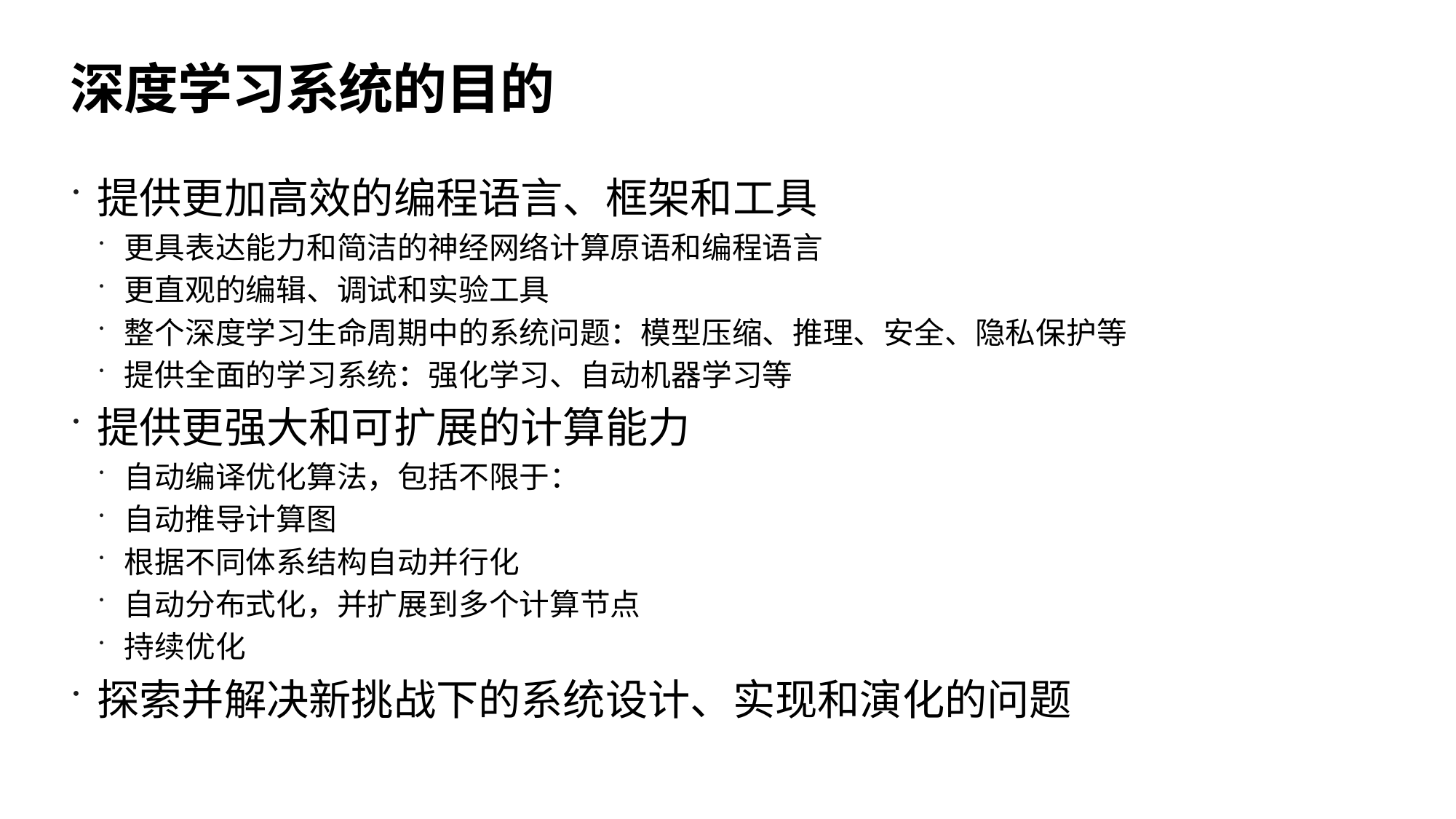

# 深度学习系统的目的
提供更加高效的编程语言、框架和工具
更具表达能力和简洁的神经网络计算原语和编程语言
更直观的编辑、调试和实验工具
整个深度学习生命周期中的系统问题：模型压缩、推理、安全、隐私保护等
提供全面的学习系统：强化学习、自动机器学习等
提供更强大和可扩展的计算能力
自动编译优化算法，包括不限于：
自动推导计算图
根据不同体系结构自动并行化
自动分布式化，并扩展到多个计算节点
持续优化
探索并解决新挑战下的系统设计、实现和演化的问题